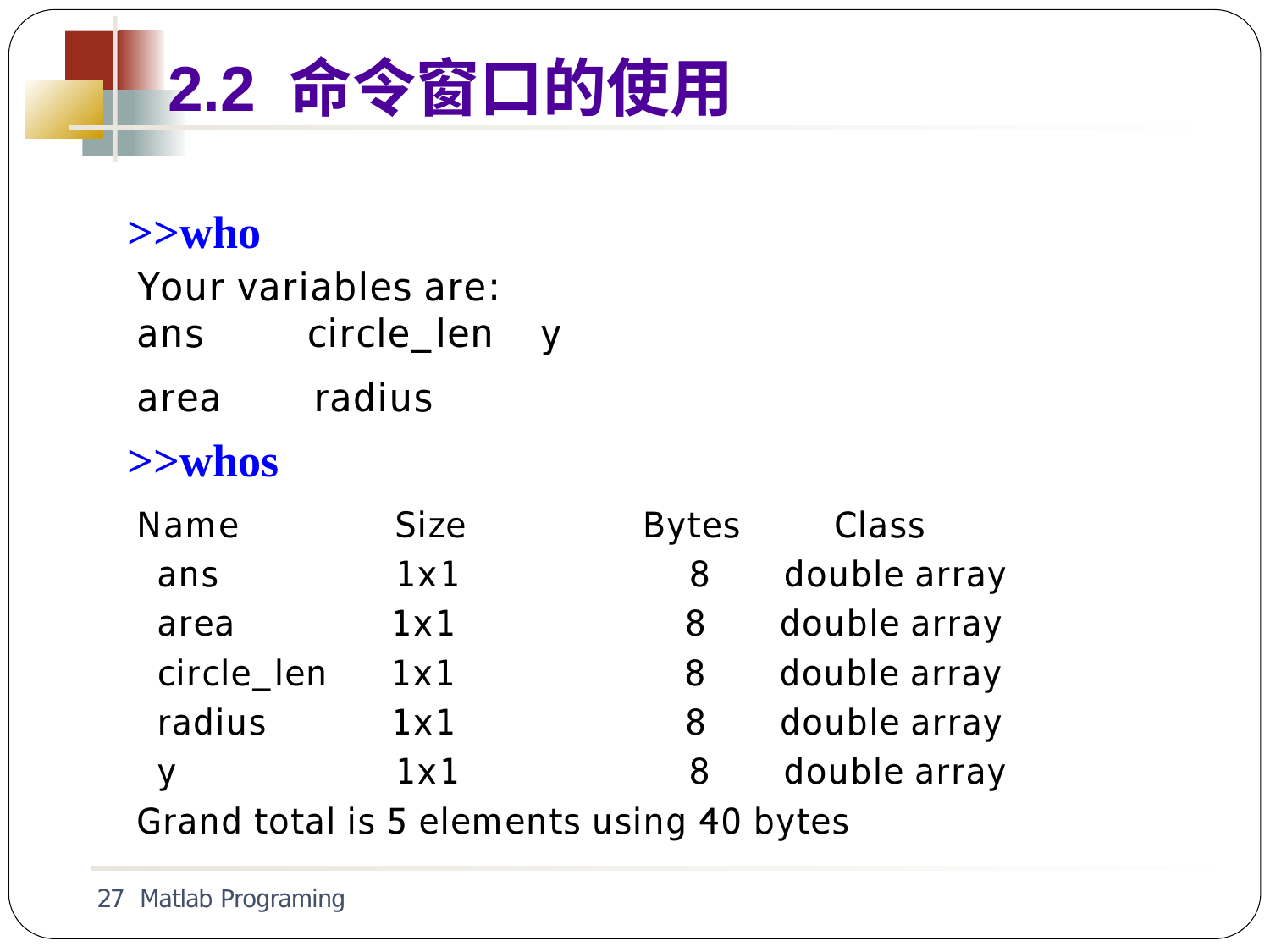

2.2 命令窗口的使用
>>who
Your variables are:
ans         circle_len    y
area        radius
>>whos
Name               Size                 Bytes         Class
  ans                 1x1                      8       double array
  area               1x1                      8       double array
  circle_len      1x1                      8       double array
  radius            1x1                      8       double array
  y                     1x1                      8       double array
Grand total is 5 elements using 40 bytes

27  Matlab Programing